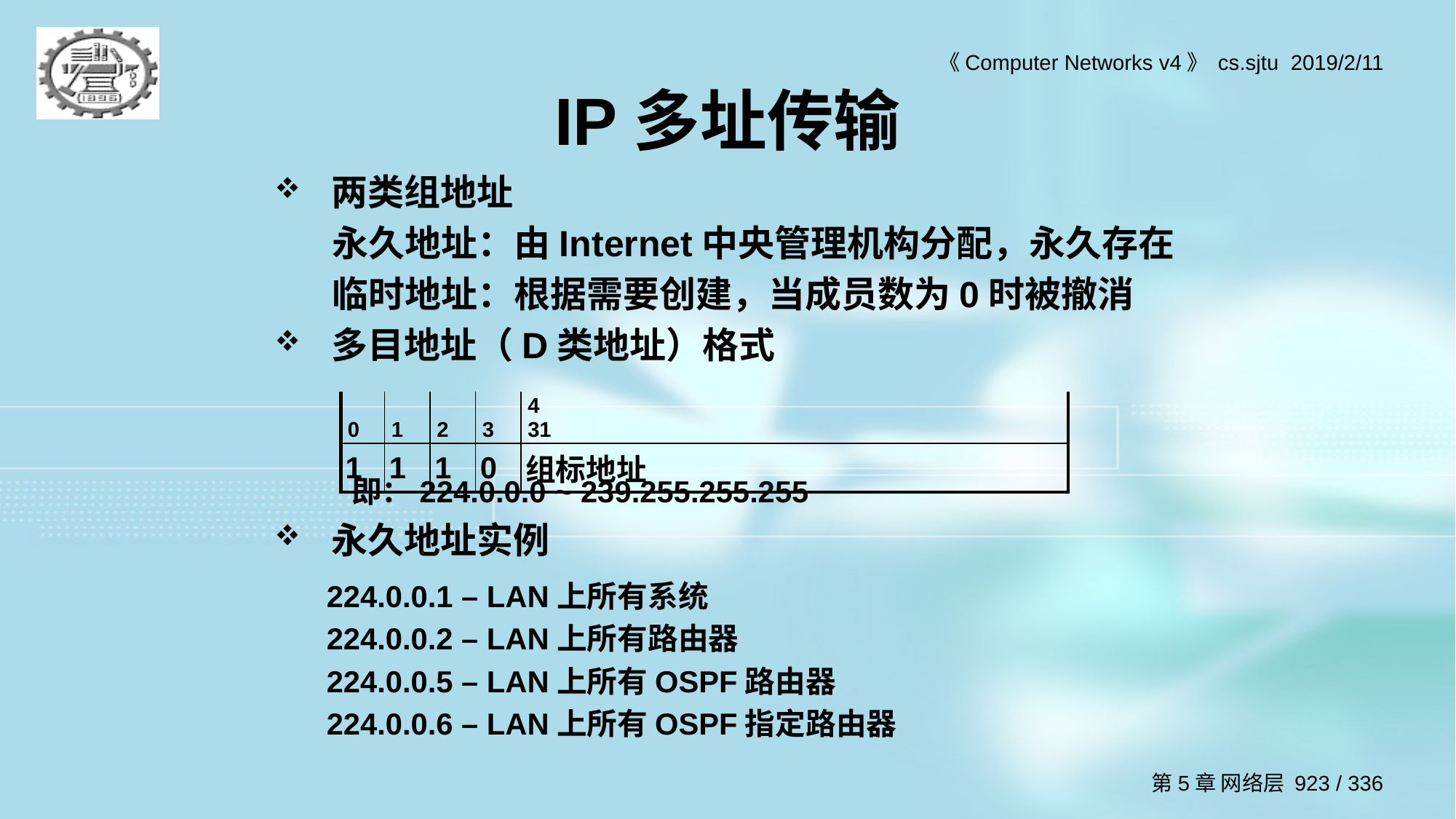

# IP多址传输
两类组地址
      永久地址：由Internet中央管理机构分配，永久存在
      临时地址：根据需要创建，当成员数为0时被撤消
多目地址（D类地址）格式

永久地址实例
| 0 | 1 | 2 | 3 | 4 31 |
| --- | --- | --- | --- | --- |
| 1 | 1 | 1 | 0 | 组标地址 |
即：224.0.0.0 ~ 239.255.255.255
224.0.0.1 – LAN上所有系统
224.0.0.2 – LAN上所有路由器
224.0.0.5 – LAN上所有OSPF路由器
224.0.0.6 – LAN上所有OSPF指定路由器